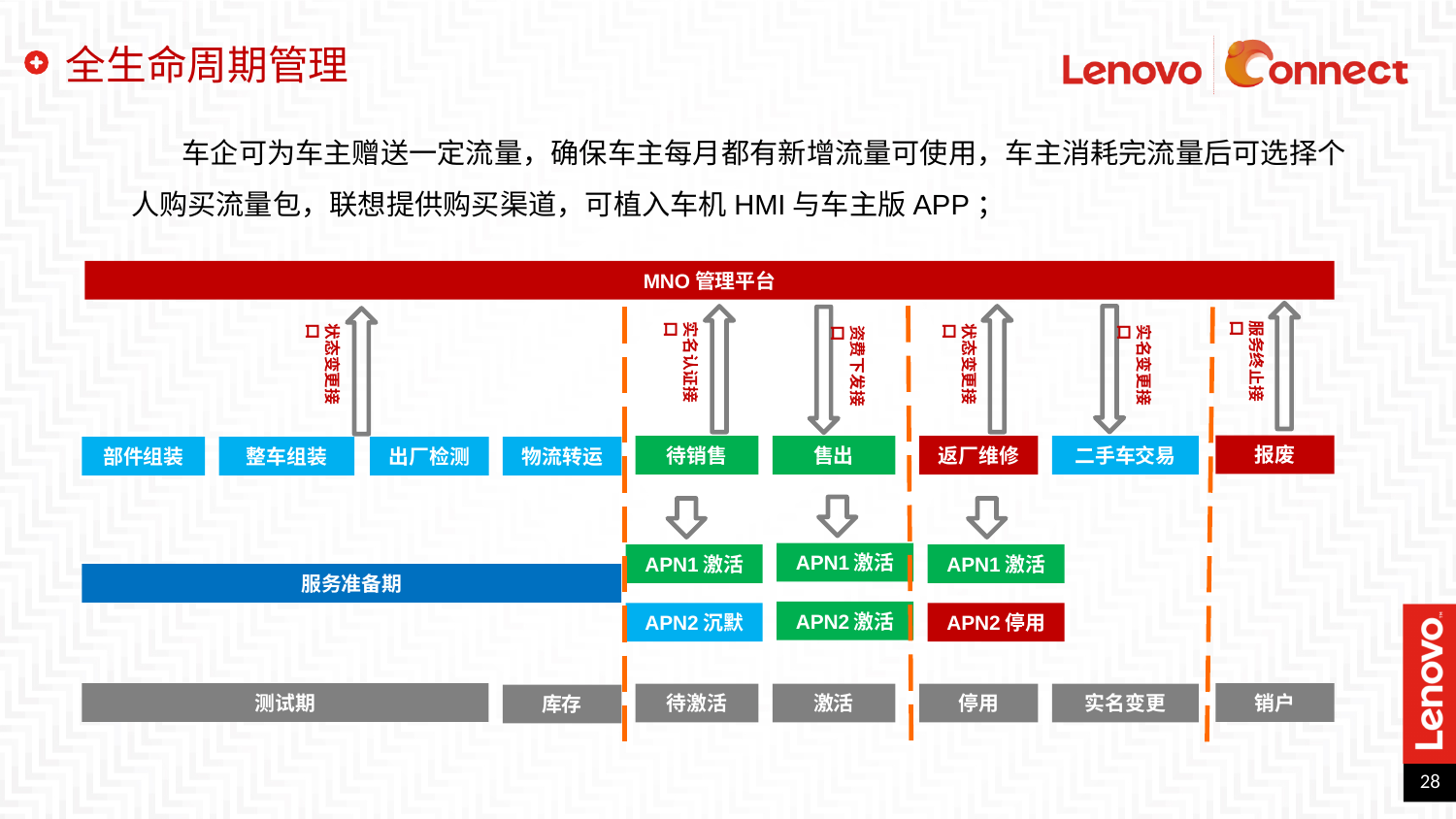

全生命周期管理
       车企可为车主赠送一定流量，确保车主每月都有新增流量可使用，车主消耗完流量后可选择个人购买流量包，联想提供购买渠道，可植入车机HMI与车主版APP；
MNO管理平台

服务终止接口

实名认证接口

状态变更接口
状态变更接口
实名变更接口
资费下发接口
报废
待销售
售出
返厂维修
二手车交易
部件组装
整车组装
出厂检测
物流转运

APN1激活
APN1激活
APN1激活
服务准备期
APN2激活
APN2沉默
APN2停用
测试期
销户
待激活
激活
停用
实名变更
库存